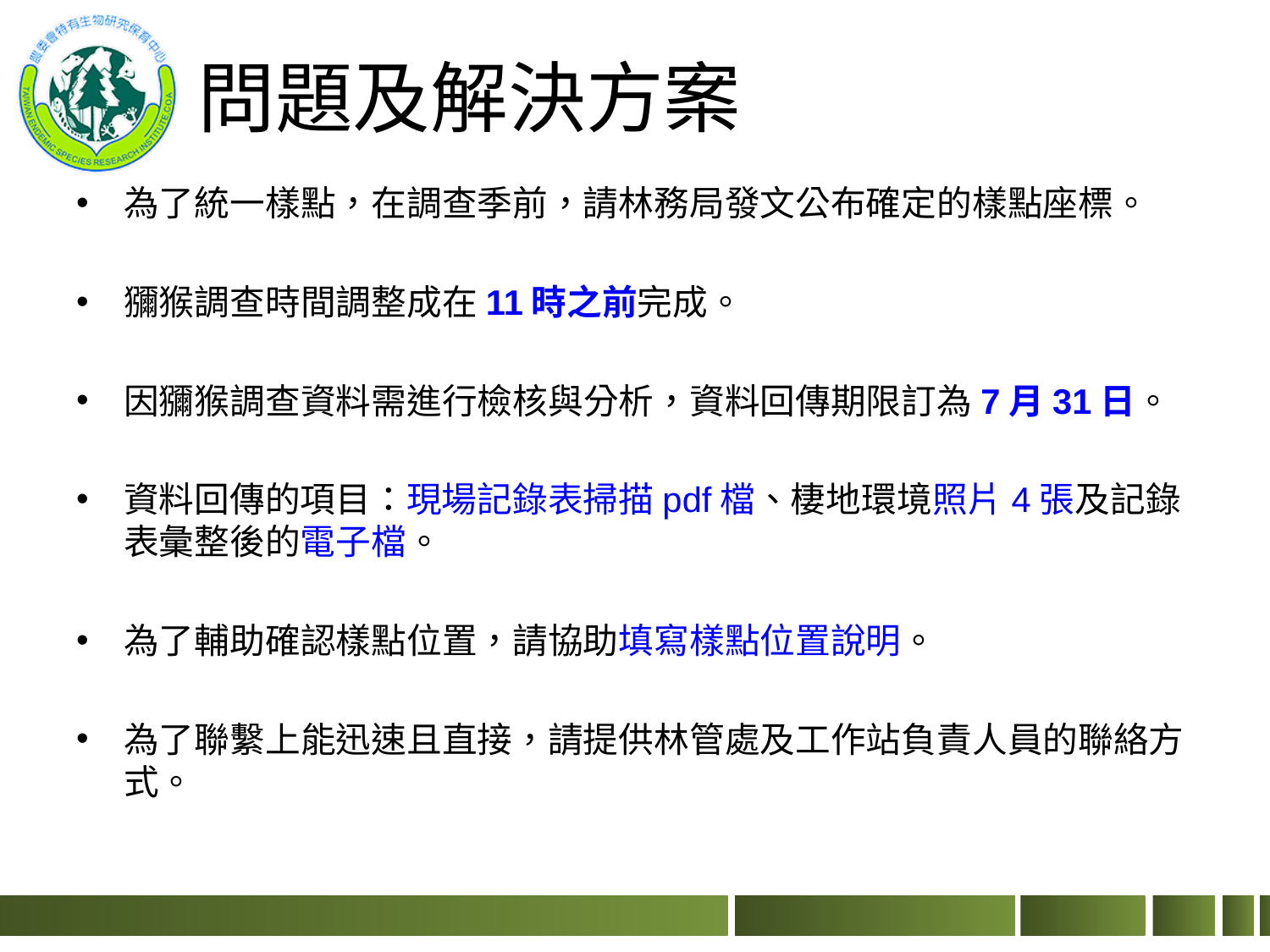

# 問題及解決方案
為了統一樣點，在調查季前，請林務局發文公布確定的樣點座標。

獼猴調查時間調整成在11時之前完成。

因獼猴調查資料需進行檢核與分析，資料回傳期限訂為7月31日。

資料回傳的項目：現場記錄表掃描pdf檔、棲地環境照片4張及記錄表彙整後的電子檔。

為了輔助確認樣點位置，請協助填寫樣點位置說明。

為了聯繫上能迅速且直接，請提供林管處及工作站負責人員的聯絡方式。